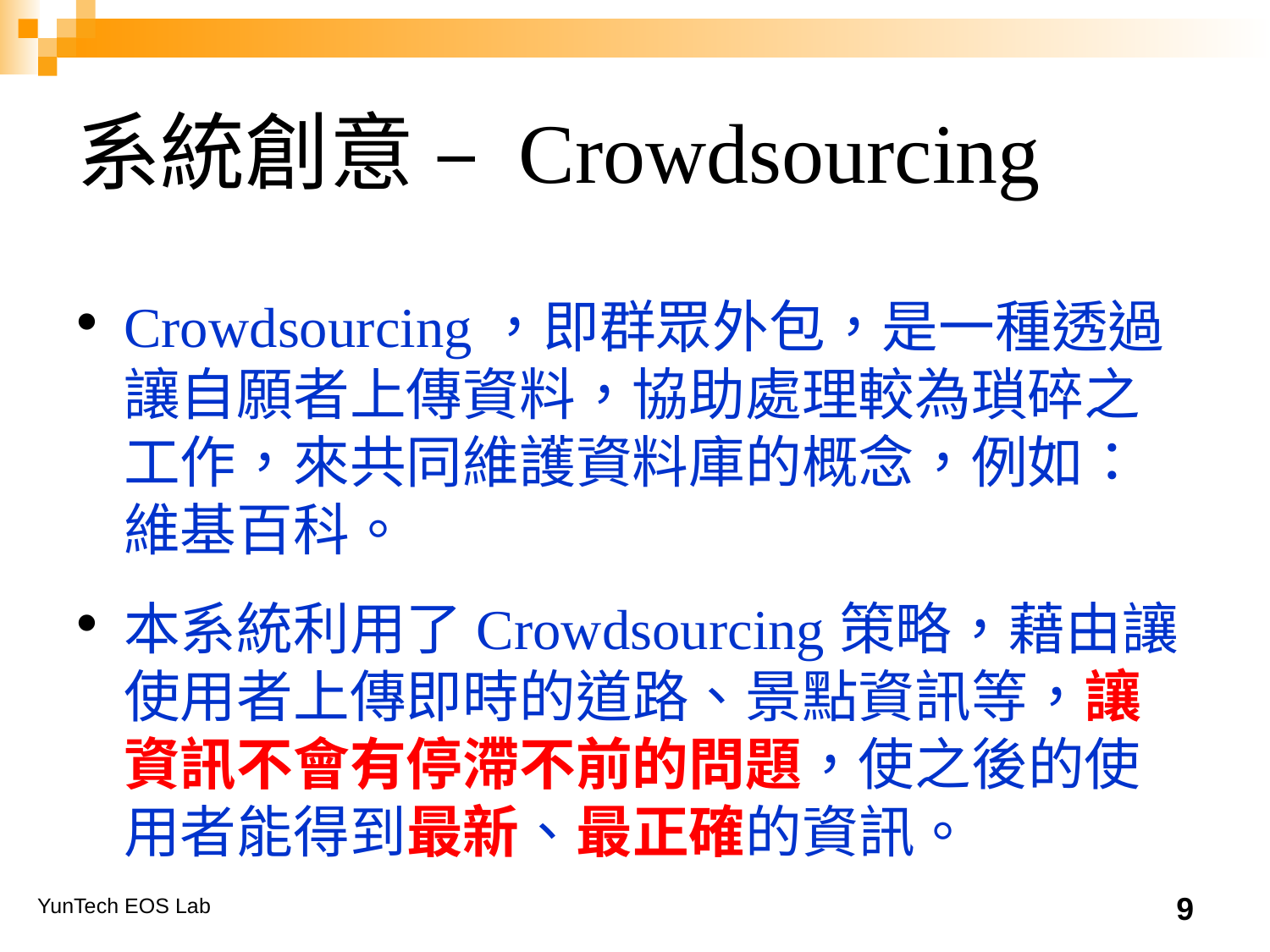

# 系統創意 – Crowdsourcing
Crowdsourcing，即群眾外包，是一種透過讓自願者上傳資料，協助處理較為瑣碎之工作，來共同維護資料庫的概念，例如：維基百科。

本系統利用了Crowdsourcing策略，藉由讓使用者上傳即時的道路、景點資訊等，讓資訊不會有停滯不前的問題，使之後的使用者能得到最新、最正確的資訊。
9